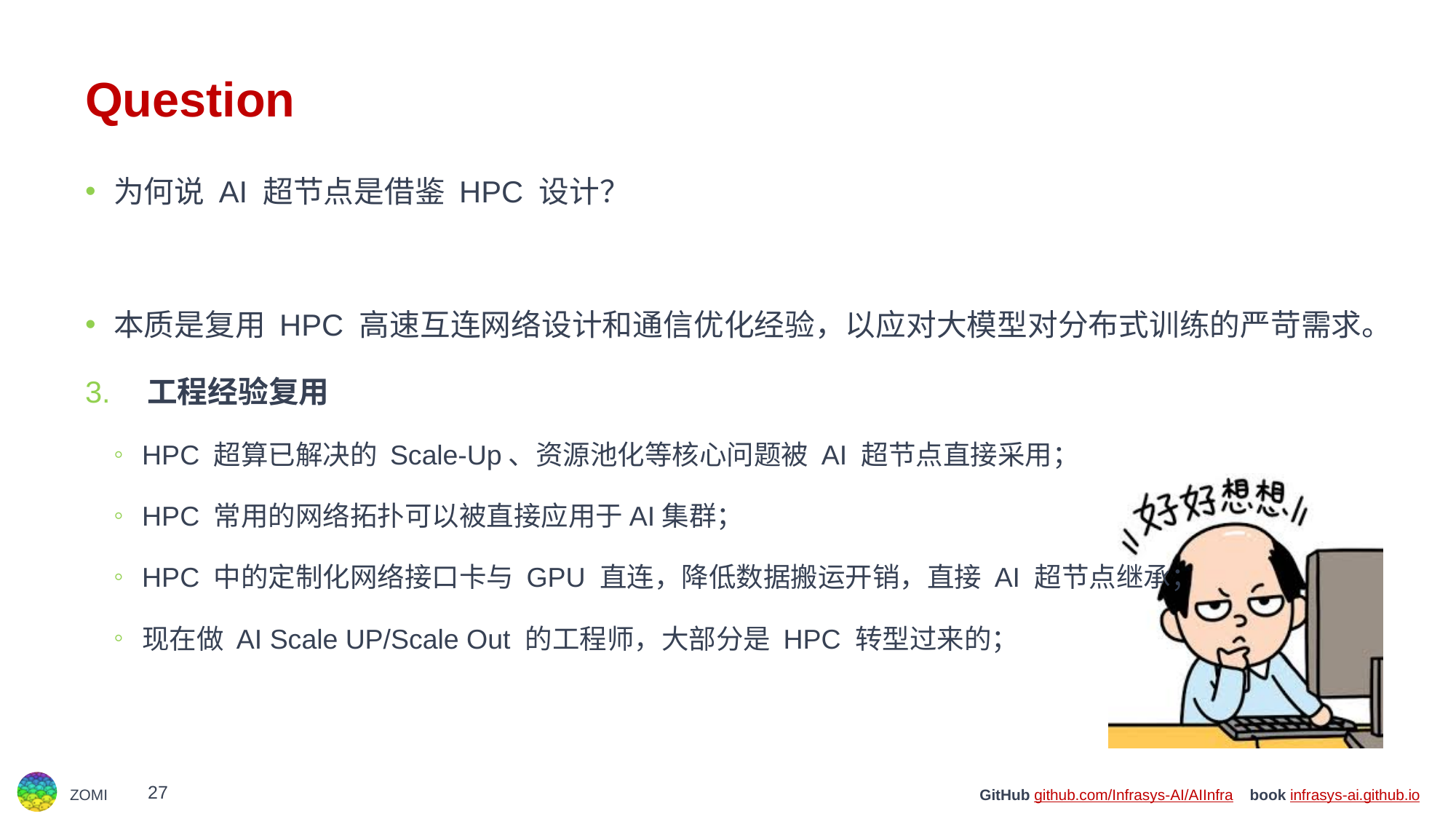

# Question
为何说 AI 超节点是借鉴 HPC 设计？

本质是复用 HPC 高速互连网络设计和通信优化经验，以应对大模型对分布式训练的严苛需求。
​​工程经验复用
HPC 超算已解决的 Scale-Up、资源池化​等​核心问题被 AI 超节点直接采用；
HPC 常用的网络拓扑可以被直接应用于AI集群；
HPC 中的定制化网络接口卡与 GPU 直连，降低数据搬运开销，直接 AI 超节点继承；
现在做 AI Scale UP/Scale Out 的工程师，大部分是 HPC 转型过来的；